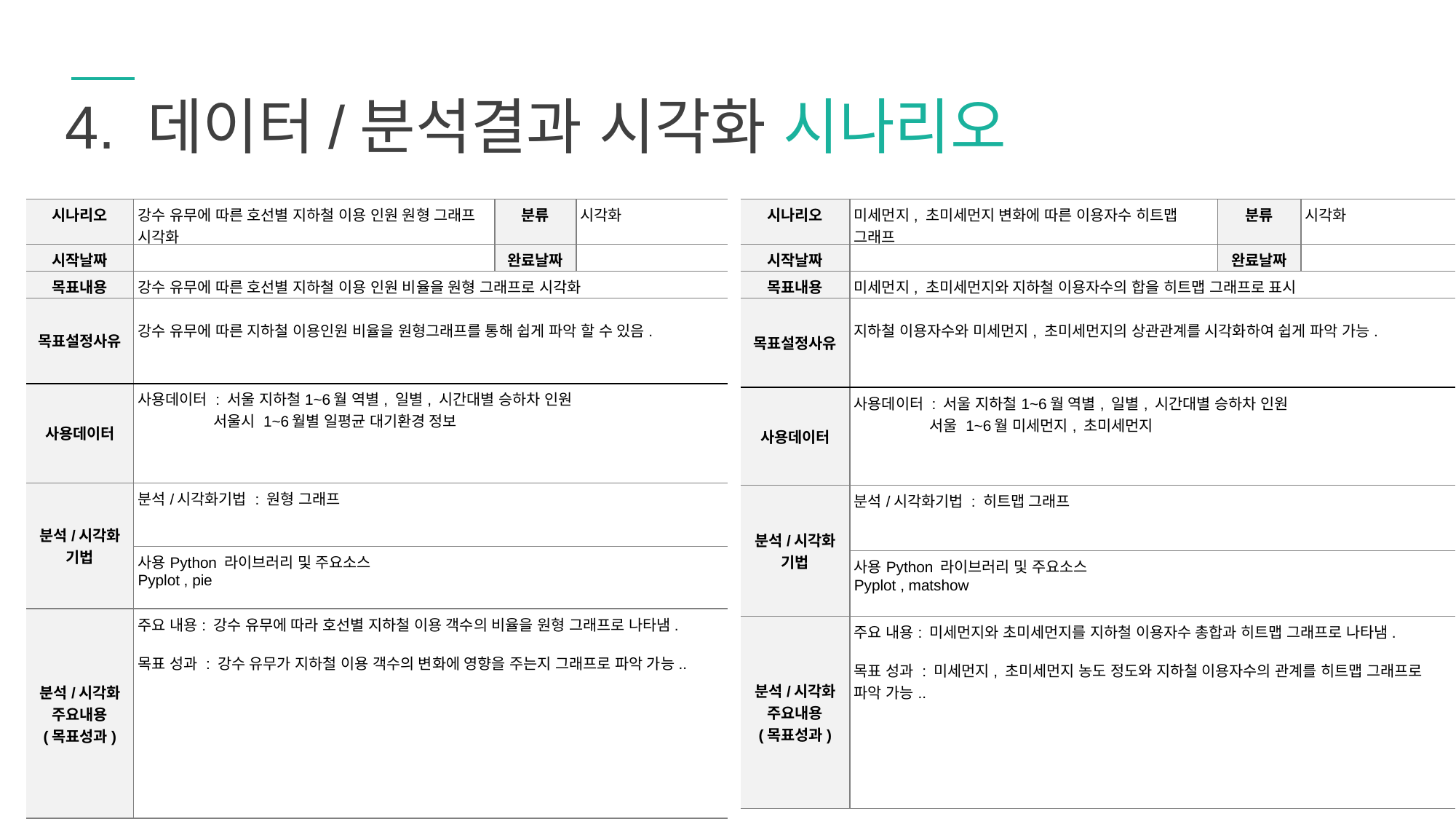

4. 데이터/분석결과 시각화 시나리오
| 시나리오 | 강수 유무에 따른 호선별 지하철 이용 인원 원형 그래프 시각화 | 분류 | 시각화 |
| --- | --- | --- | --- |
| 시작날짜 |  | 완료날짜 |  |
| 목표내용 | 강수 유무에 따른 호선별 지하철 이용 인원 비율을 원형 그래프로 시각화 |  |  |
| 목표설정사유 | 강수 유무에 따른 지하철 이용인원 비율을 원형그래프를 통해 쉽게 파악 할 수 있음. |  |  |
| 사용데이터 | 사용데이터 : 서울 지하철1~6월 역별, 일별, 시간대별 승하차 인원 서울시 1~6월별 일평균 대기환경 정보 |  |  |
| 분석/시각화 기법 | 분석/시각화기법 : 원형 그래프 |  |  |
|  | 사용Python 라이브러리 및 주요소스 Pyplot , pie |  |  |
| 분석/시각화 주요내용 (목표성과) | 주요 내용: 강수 유무에 따라 호선별 지하철 이용 객수의 비율을 원형 그래프로 나타냄. 목표 성과 : 강수 유무가 지하철 이용 객수의 변화에 영향을 주는지 그래프로 파악 가능.. |  |  |
| 시나리오 | 미세먼지, 초미세먼지 변화에 따른 이용자수 히트맵 그래프 | 분류 | 시각화 |
| --- | --- | --- | --- |
| 시작날짜 |  | 완료날짜 |  |
| 목표내용 | 미세먼지, 초미세먼지와 지하철 이용자수의 합을 히트맵 그래프로 표시 |  |  |
| 목표설정사유 | 지하철 이용자수와 미세먼지, 초미세먼지의 상관관계를 시각화하여 쉽게 파악 가능. |  |  |
| 사용데이터 | 사용데이터 : 서울 지하철1~6월 역별, 일별, 시간대별 승하차 인원 서울 1~6월 미세먼지, 초미세먼지 |  |  |
| 분석/시각화 기법 | 분석/시각화기법 : 히트맵 그래프 |  |  |
|  | 사용Python 라이브러리 및 주요소스 Pyplot , matshow |  |  |
| 분석/시각화 주요내용 (목표성과) | 주요 내용: 미세먼지와 초미세먼지를 지하철 이용자수 총합과 히트맵 그래프로 나타냄. 목표 성과 : 미세먼지, 초미세먼지 농도 정도와 지하철 이용자수의 관계를 히트맵 그래프로 파악 가능.. |  |  |